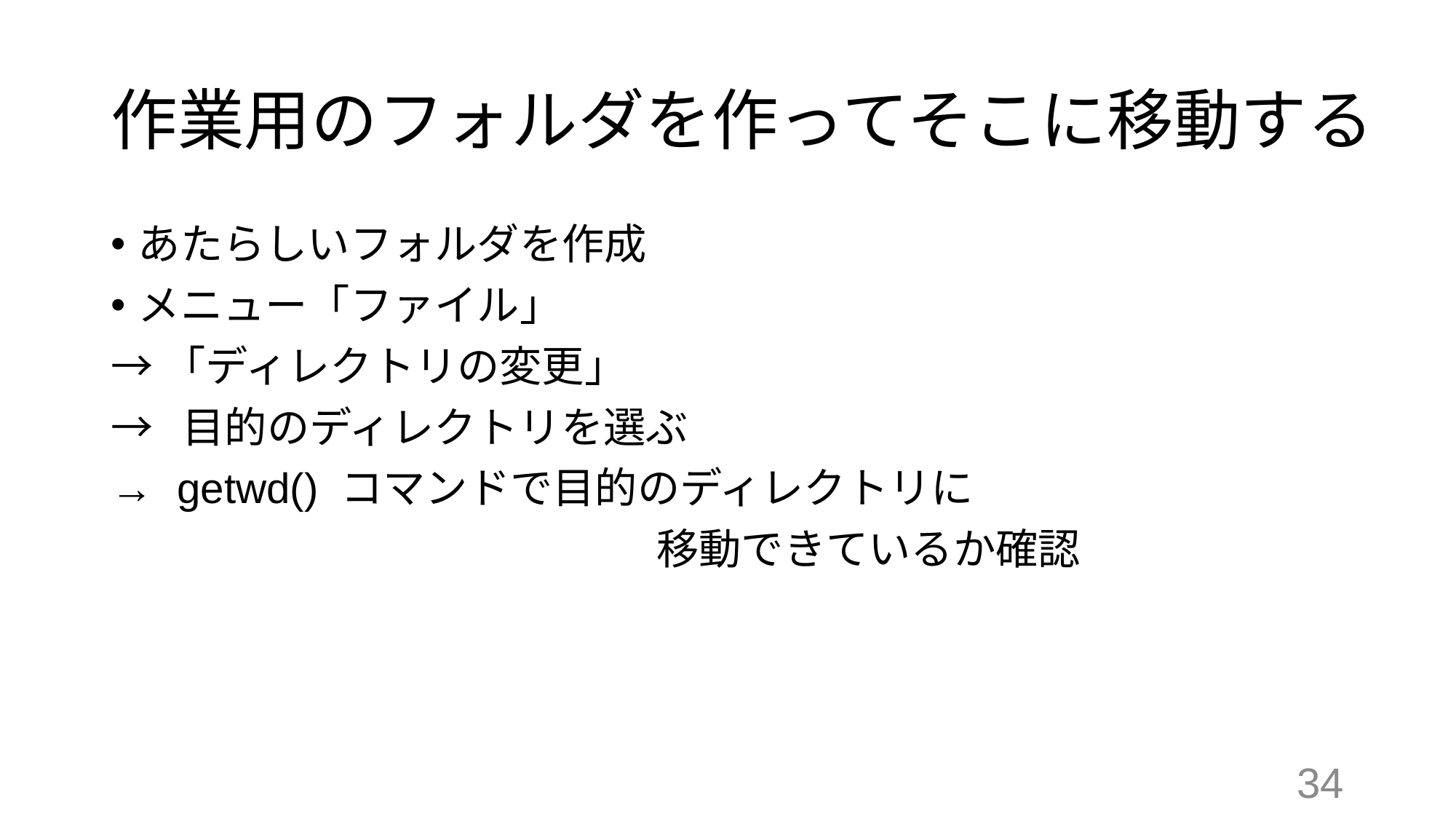

# 作業用のフォルダを作ってそこに移動する
あたらしいフォルダを作成
メニュー「ファイル」
→「ディレクトリの変更」
→  目的のディレクトリを選ぶ
→  getwd() コマンドで目的のディレクトリに
					移動できているか確認
34